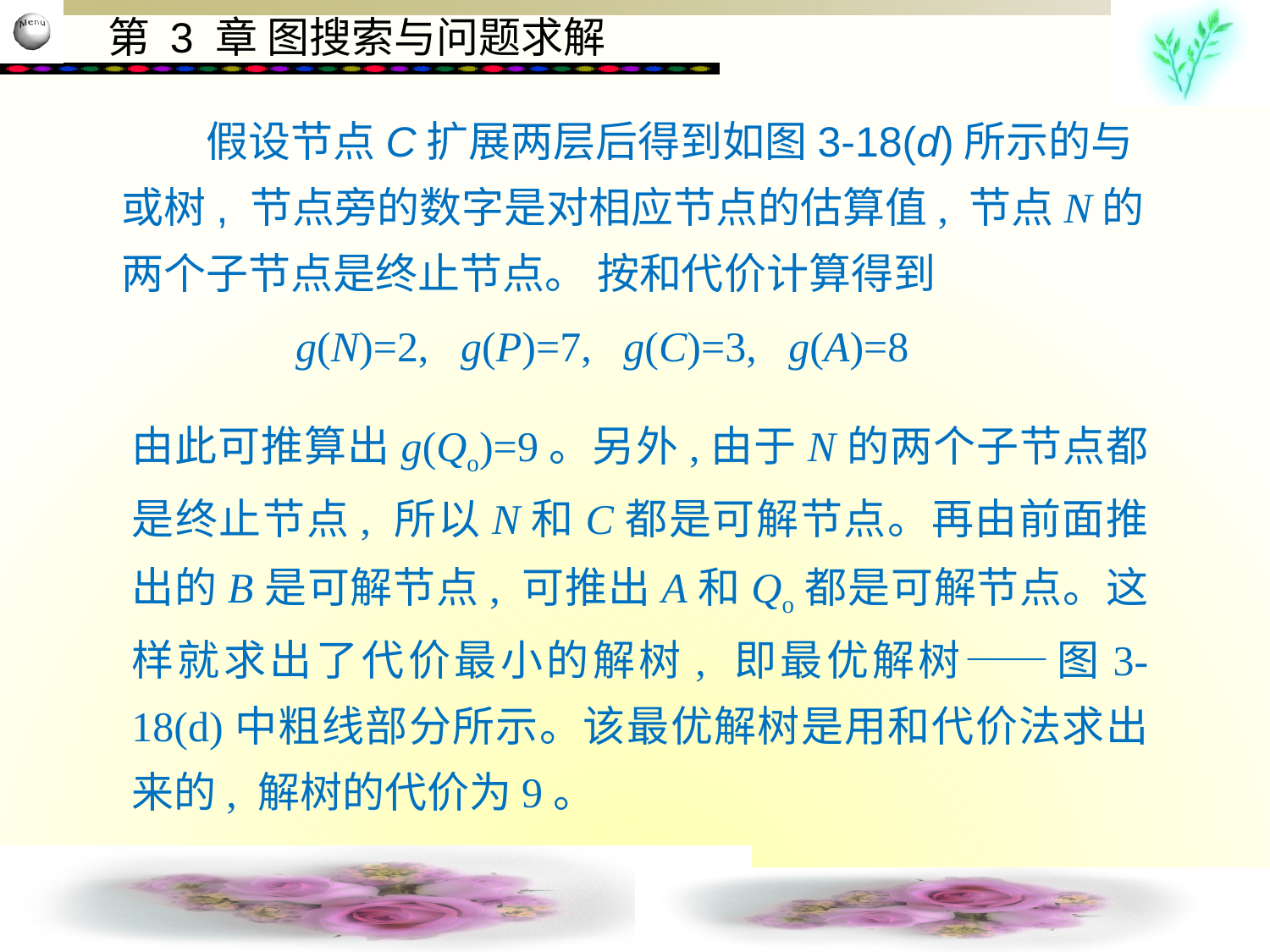

假设节点C扩展两层后得到如图3-18(d)所示的与或树, 节点旁的数字是对相应节点的估算值, 节点N的两个子节点是终止节点。 按和代价计算得到
 g(N)=2,   g(P)=7,   g(C)=3,   g(A)=8
由此可推算出g(Qo)=9。另外,由于N的两个子节点都是终止节点, 所以N和C都是可解节点。再由前面推出的B是可解节点, 可推出A和Qo都是可解节点。这样就求出了代价最小的解树, 即最优解树——图3-18(d)中粗线部分所示。该最优解树是用和代价法求出来的, 解树的代价为9。